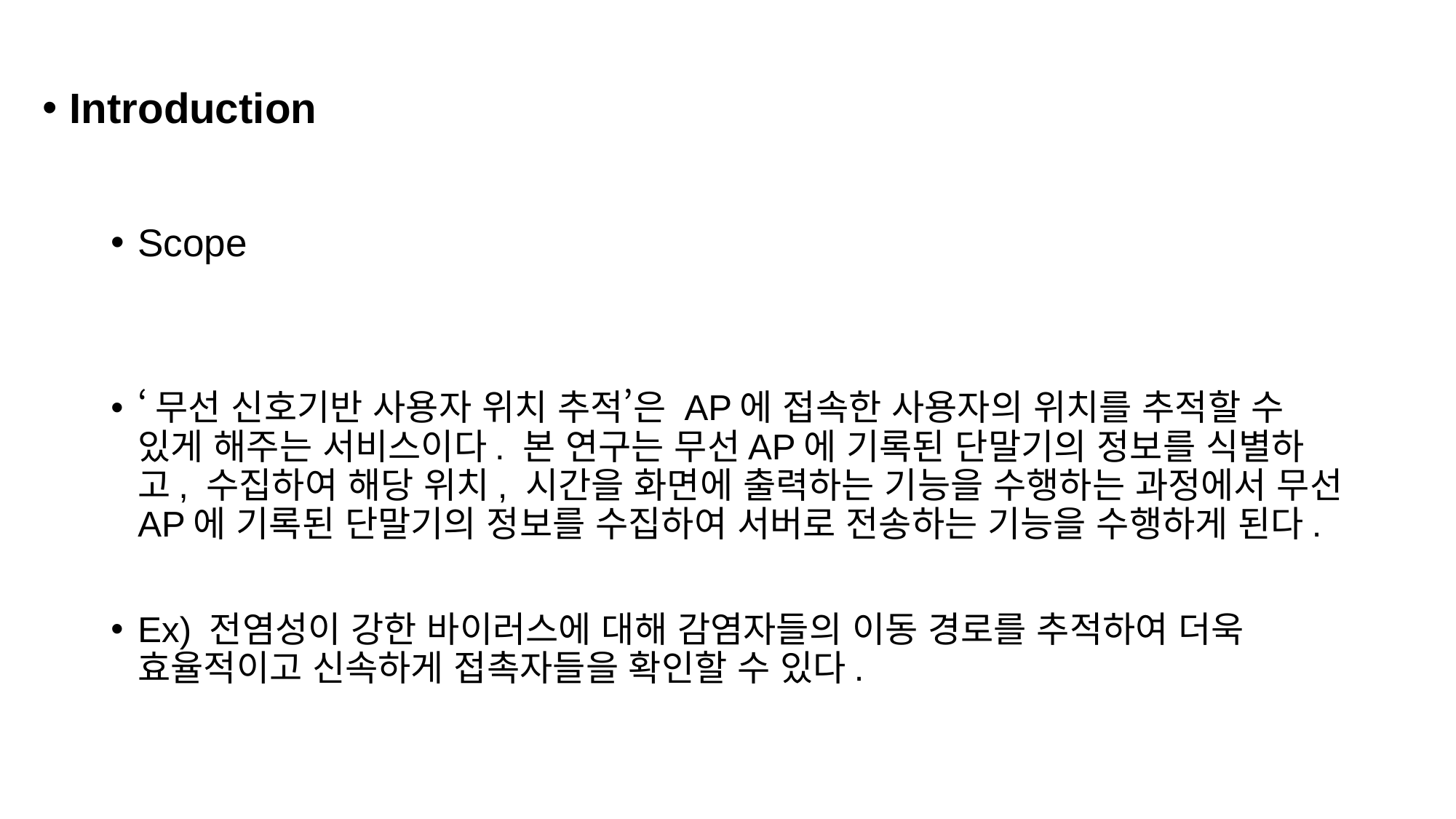

Introduction
Scope

‘무선 신호기반 사용자 위치 추적’은 AP에 접속한 사용자의 위치를 추적할 수 있게 해주는 서비스이다. 본 연구는 무선AP에 기록된 단말기의 정보를 식별하고, 수집하여 해당 위치, 시간을 화면에 출력하는 기능을 수행하는 과정에서 무선 AP에 기록된 단말기의 정보를 수집하여 서버로 전송하는 기능을 수행하게 된다.

Ex) 전염성이 강한 바이러스에 대해 감염자들의 이동 경로를 추적하여 더욱 효율적이고 신속하게 접촉자들을 확인할 수 있다.